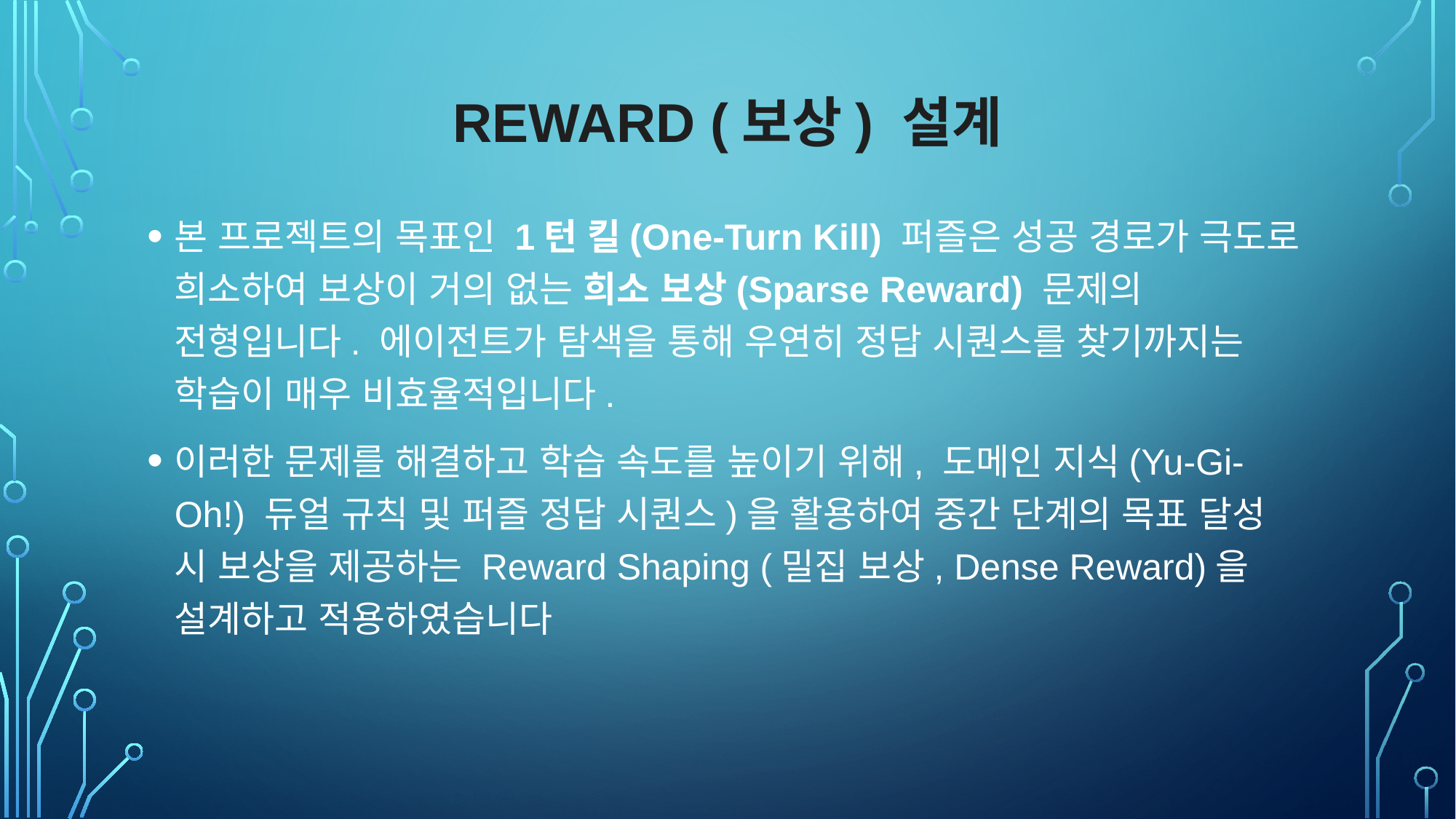

# Reward (보상) 설계
본 프로젝트의 목표인 1턴 킬(One-Turn Kill) 퍼즐은 성공 경로가 극도로 희소하여 보상이 거의 없는 희소 보상(Sparse Reward) 문제의 전형입니다. 에이전트가 탐색을 통해 우연히 정답 시퀀스를 찾기까지는 학습이 매우 비효율적입니다.
이러한 문제를 해결하고 학습 속도를 높이기 위해, 도메인 지식(Yu-Gi-Oh!) 듀얼 규칙 및 퍼즐 정답 시퀀스)을 활용하여 중간 단계의 목표 달성 시 보상을 제공하는 Reward Shaping (밀집 보상, Dense Reward)을 설계하고 적용하였습니다